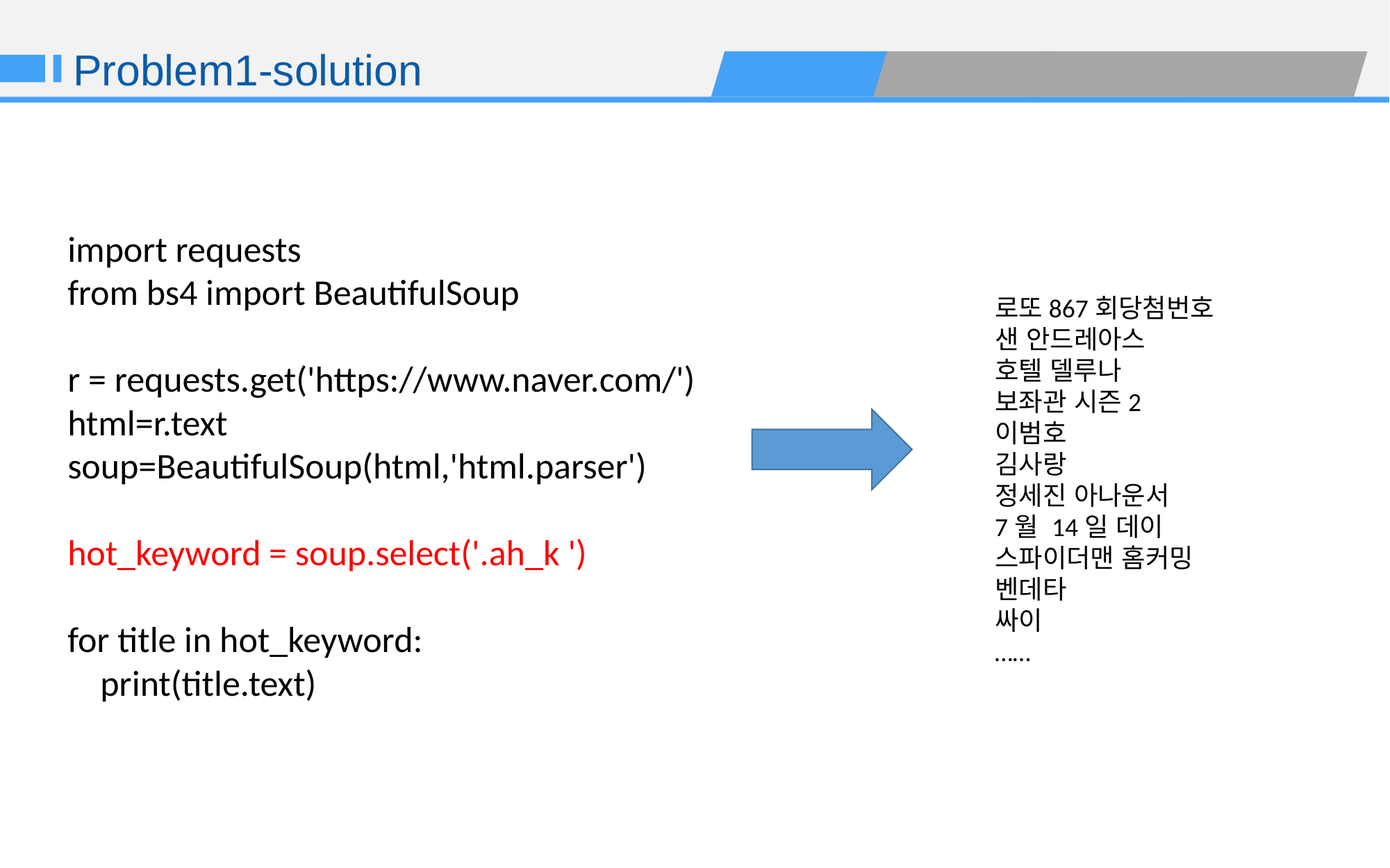

Problem1-solution

import requests
from bs4 import BeautifulSoup

r = requests.get('https://www.naver.com/')
html=r.text
soup=BeautifulSoup(html,'html.parser')

hot_keyword = soup.select('.ah_k ')

for title in hot_keyword:
    print(title.text)
로또867회당첨번호
샌 안드레아스
호텔 델루나
보좌관 시즌2
이범호
김사랑
정세진 아나운서
7월 14일 데이
스파이더맨 홈커밍
벤데타
싸이
……